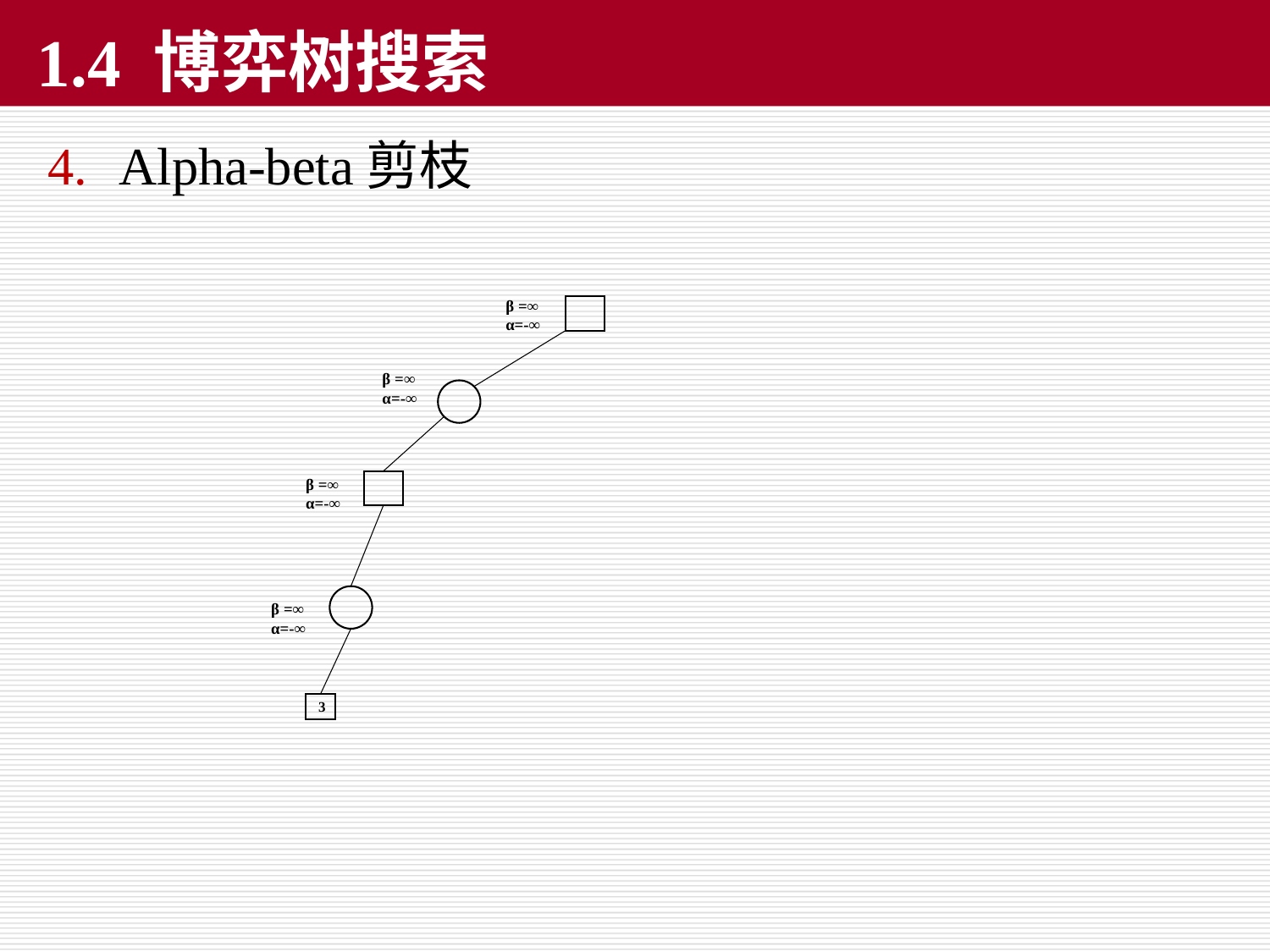

# 1.4 博弈树搜索
Alpha-beta剪枝
β =∞
α=-∞

β =∞
α=-∞

β =∞
α=-∞

β =∞
α=-∞
3